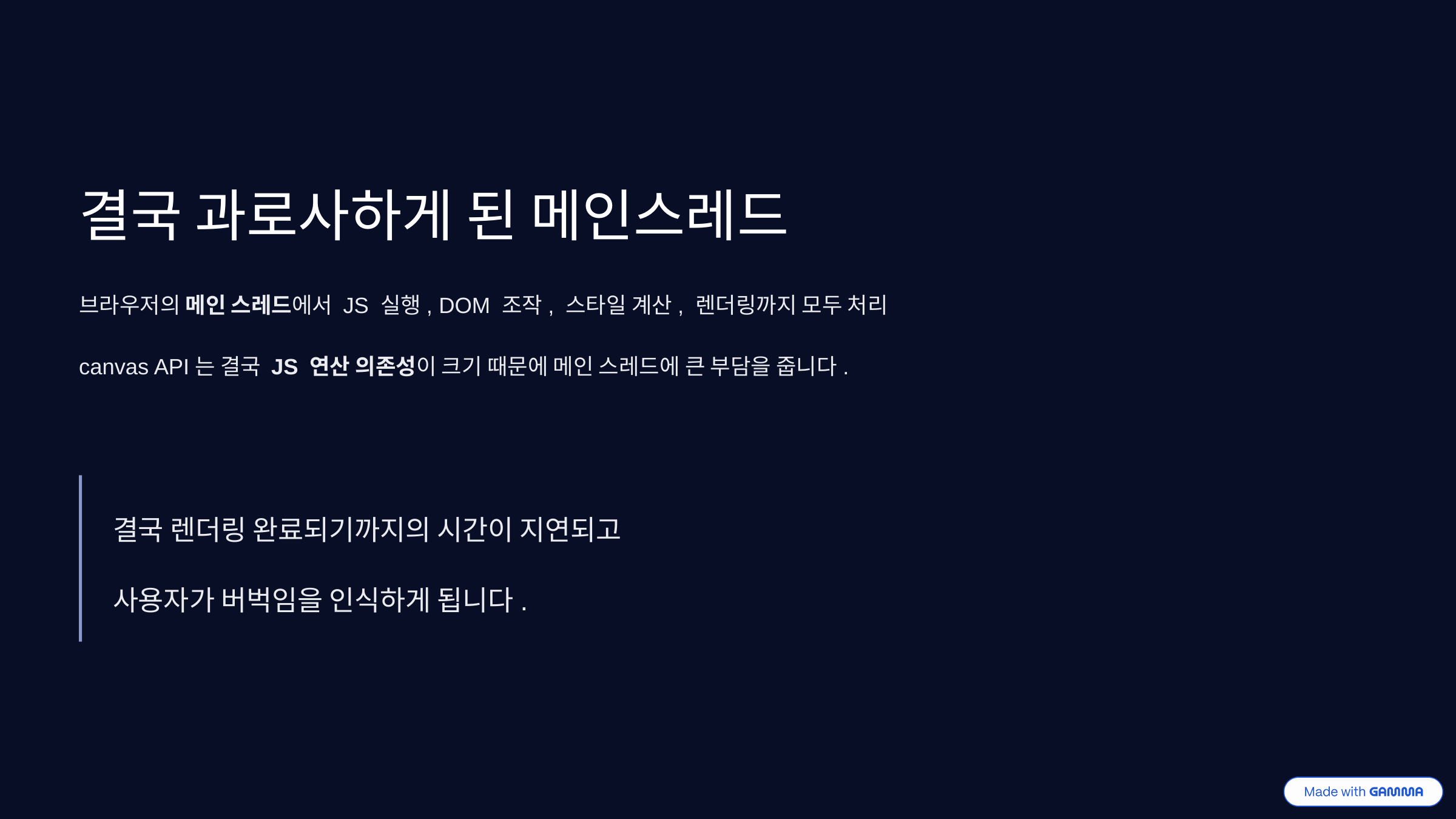

결국 과로사하게 된 메인스레드
브라우저의 메인 스레드에서 JS 실행, DOM 조작, 스타일 계산, 렌더링까지 모두 처리
canvas API는 결국 JS 연산 의존성이 크기 때문에 메인 스레드에 큰 부담을 줍니다.

결국 렌더링 완료되기까지의 시간이 지연되고
사용자가 버벅임을 인식하게 됩니다.